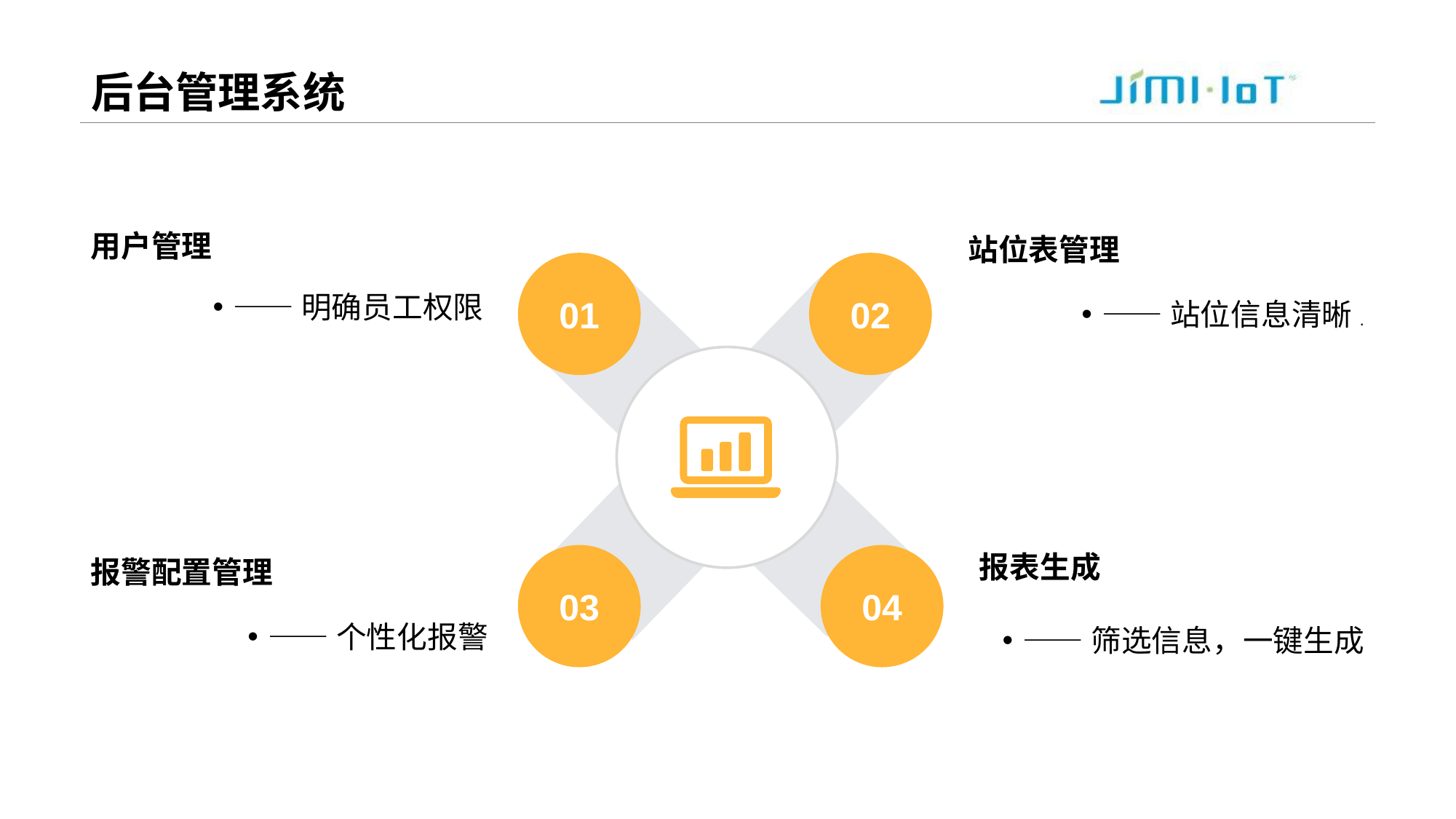

# 后台管理系统
用户管理
站位表管理
01
02
——明确员工权限
——站位信息清晰.

报表生成
报警配置管理
03
04
——个性化报警
——筛选信息，一键生成